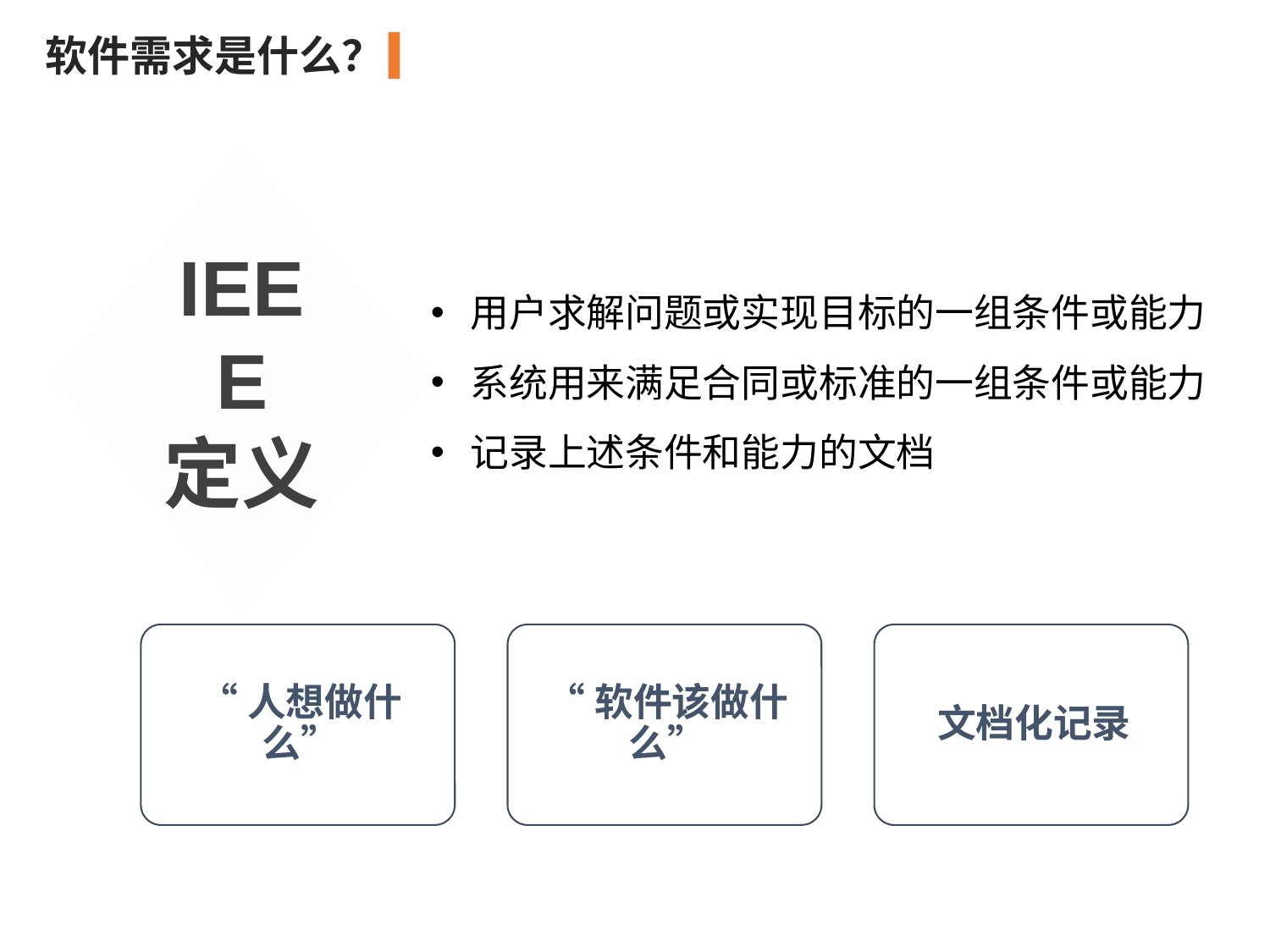

软件需求是什么？

IEEE
定义
用户求解问题或实现目标的一组条件或能力
系统用来满足合同或标准的一组条件或能力
记录上述条件和能力的文档
“人想做什么”
“软件该做什么”
文档化记录